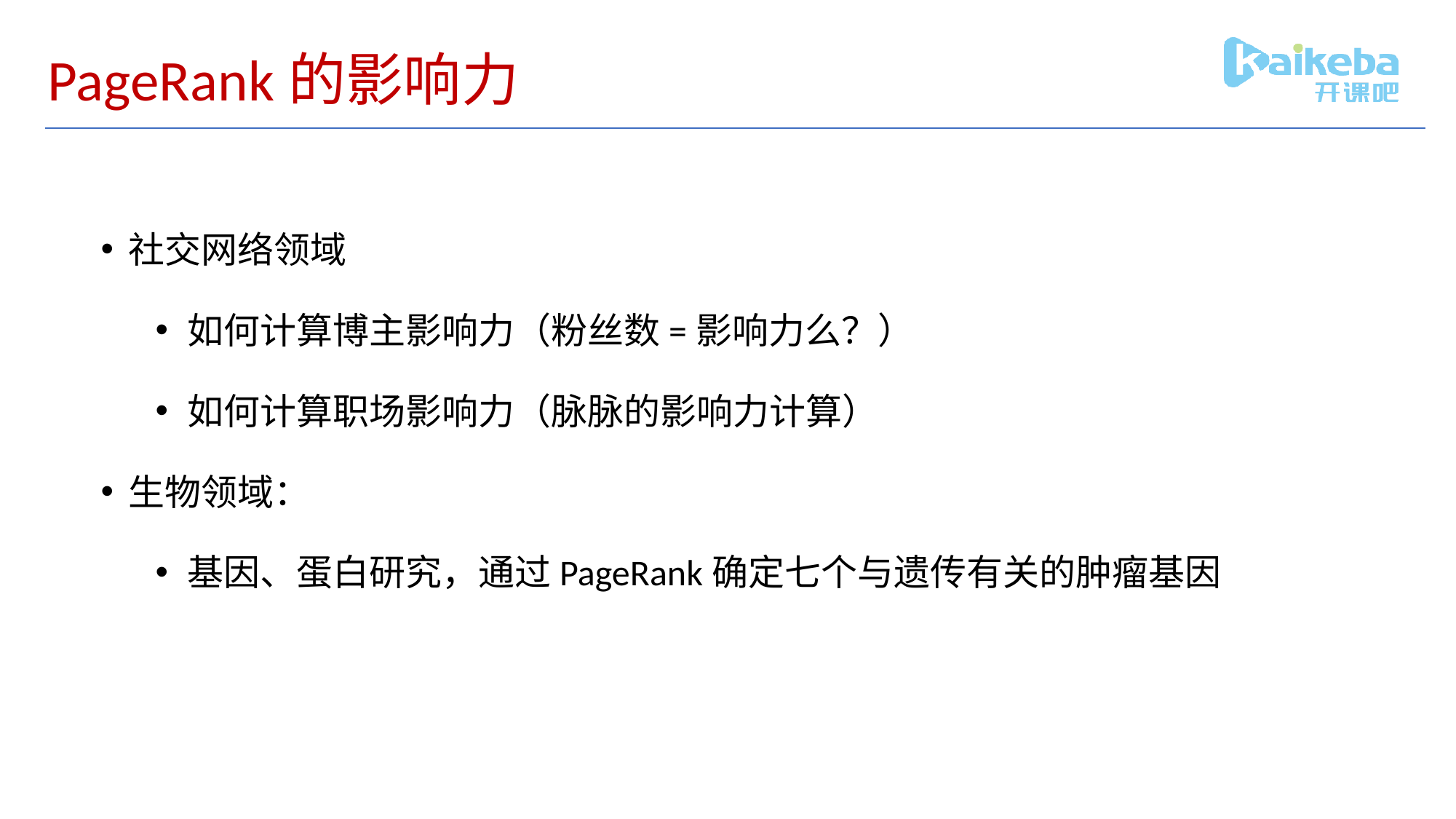

# PageRank的影响力
社交网络领域
如何计算博主影响力（粉丝数=影响力么？）
如何计算职场影响力（脉脉的影响力计算）
生物领域：
基因、蛋白研究，通过PageRank确定七个与遗传有关的肿瘤基因